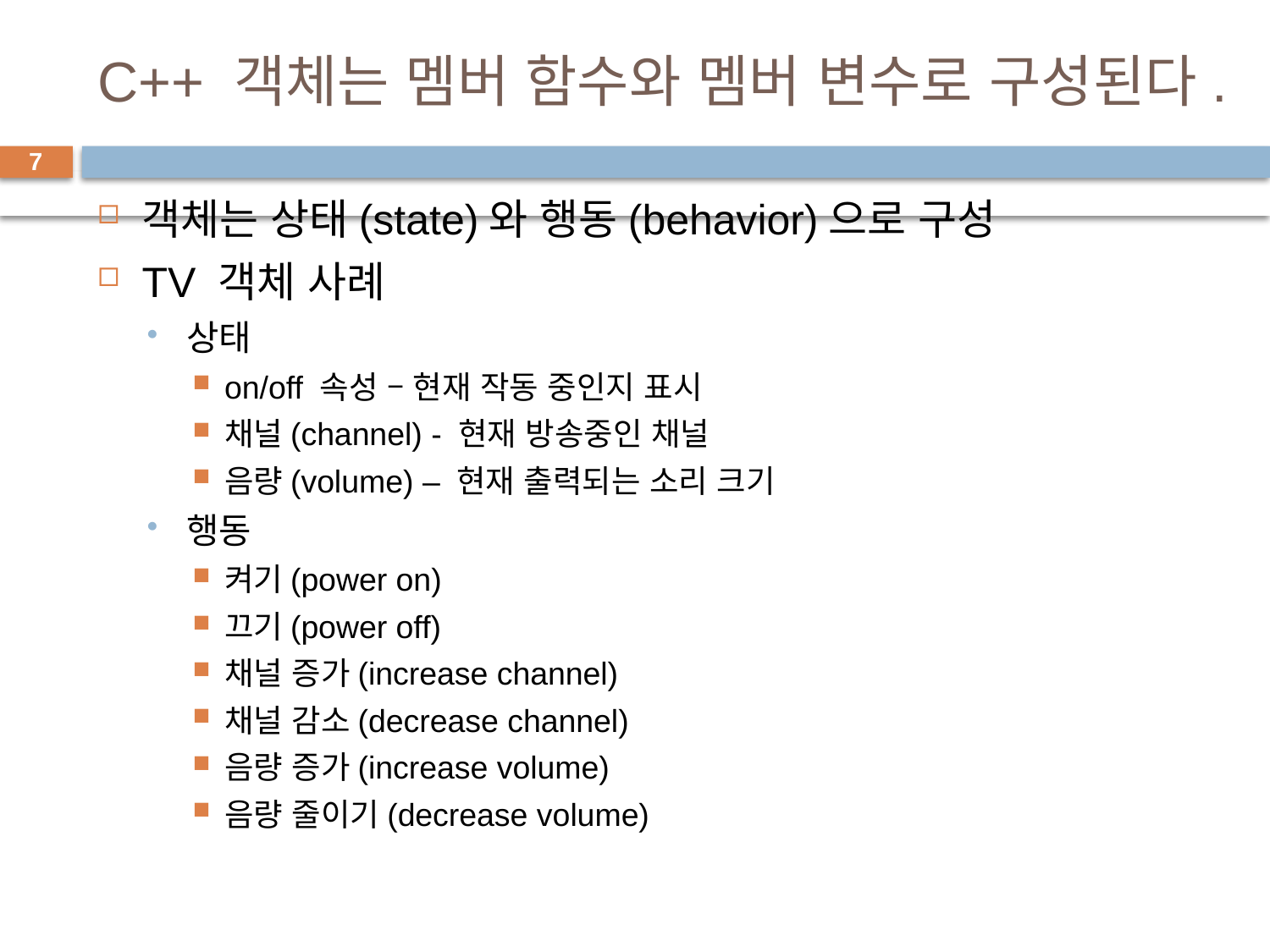

# C++ 객체는 멤버 함수와 멤버 변수로 구성된다.
7
객체는 상태(state)와 행동(behavior)으로 구성
TV 객체 사례
상태
on/off 속성 – 현재 작동 중인지 표시
채널(channel) - 현재 방송중인 채널
음량(volume) – 현재 출력되는 소리 크기
행동
켜기(power on)
끄기(power off)
채널 증가(increase channel)
채널 감소(decrease channel)
음량 증가(increase volume)
음량 줄이기(decrease volume)